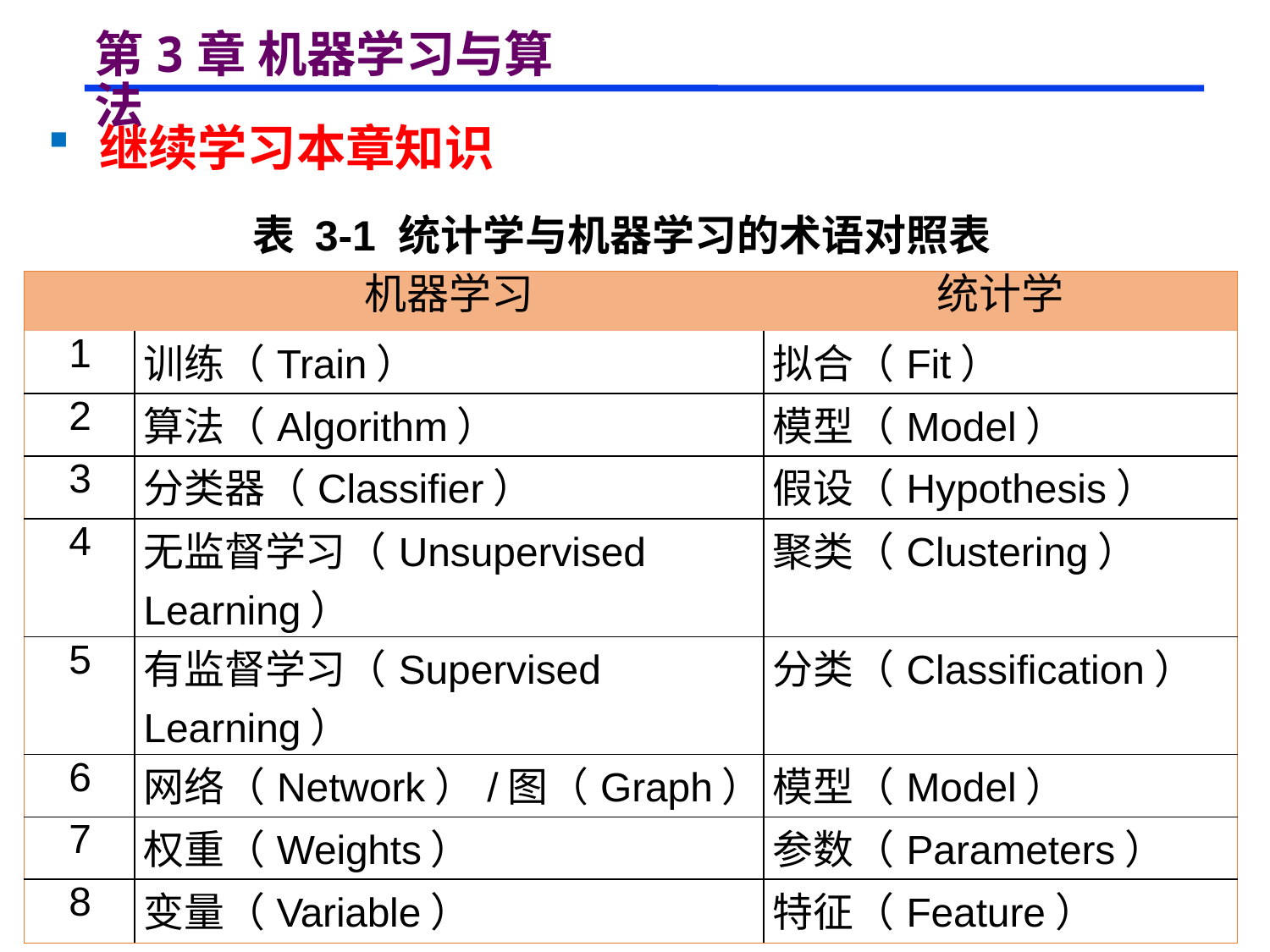

# 第3章 机器学习与算法
 继续学习本章知识
表 3-1 统计学与机器学习的术语对照表
|  | 机器学习 | 统计学 |
| --- | --- | --- |
| 1 | 训练（Train） | 拟合（Fit） |
| 2 | 算法（Algorithm） | 模型（Model） |
| 3 | 分类器（Classifier） | 假设（Hypothesis） |
| 4 | 无监督学习（Unsupervised Learning） | 聚类（Clustering） |
| 5 | 有监督学习（Supervised Learning） | 分类（Classification） |
| 6 | 网络（Network）/图（Graph） | 模型（Model） |
| 7 | 权重（Weights） | 参数（Parameters） |
| 8 | 变量（Variable） | 特征（Feature） |